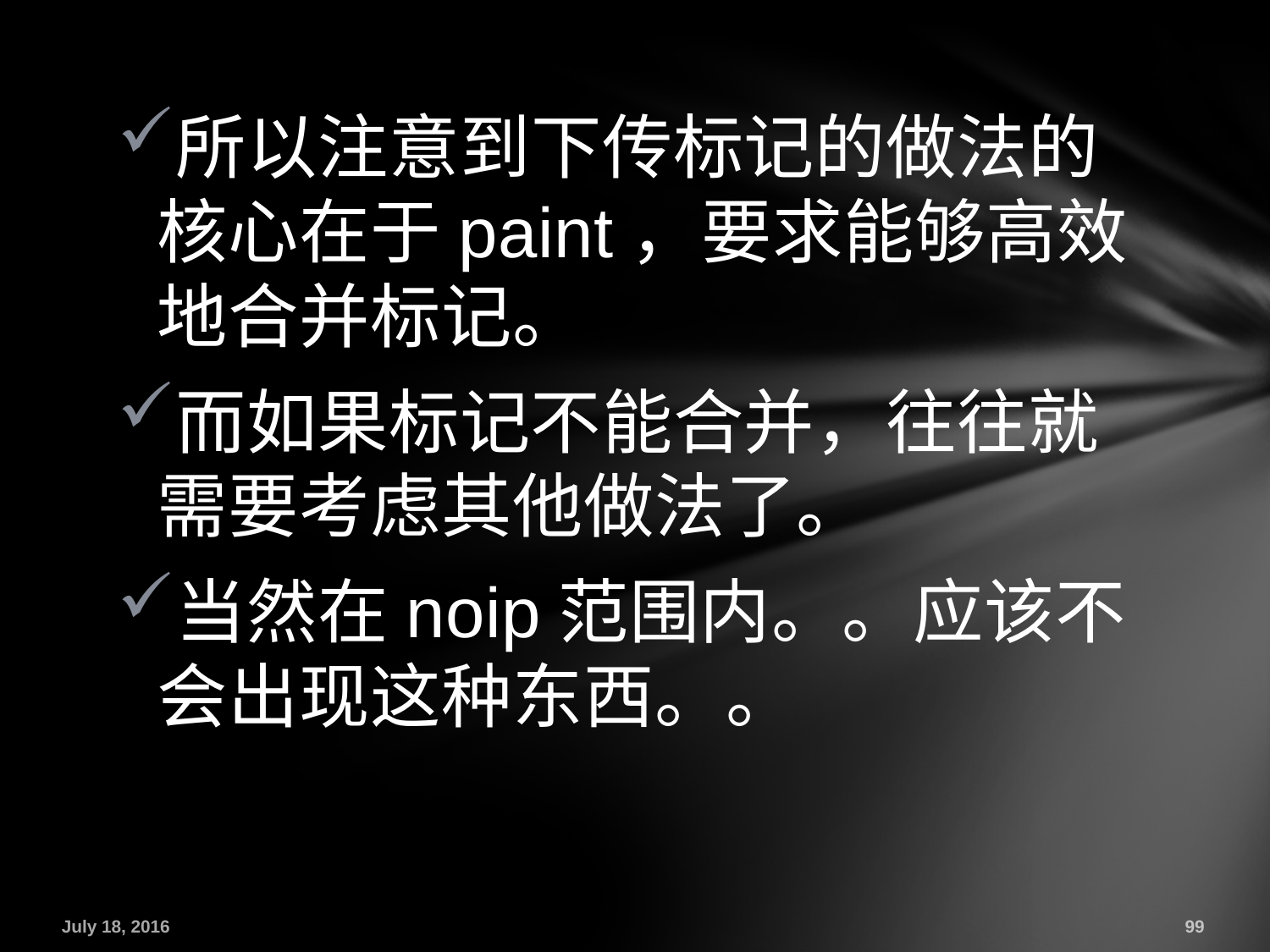

所以注意到下传标记的做法的核心在于paint，要求能够高效地合并标记。
而如果标记不能合并，往往就需要考虑其他做法了。
当然在noip范围内。。应该不会出现这种东西。。

July 18, 2016

99